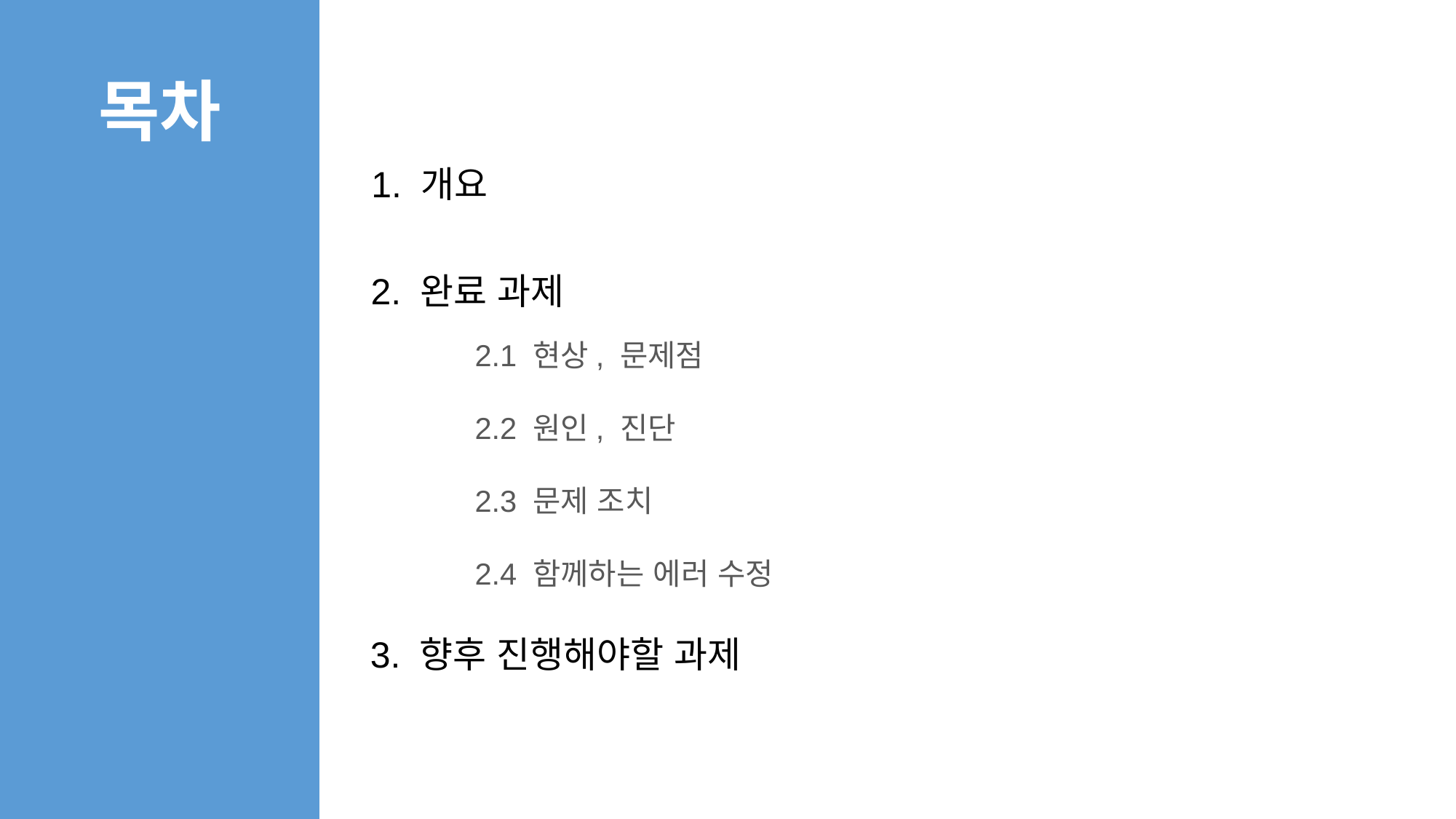

목차
1. 개요
2. 완료 과제
2.1 현상, 문제점

2.2 원인, 진단

2.3 문제 조치

2.4 함께하는 에러 수정
3. 향후 진행해야할 과제